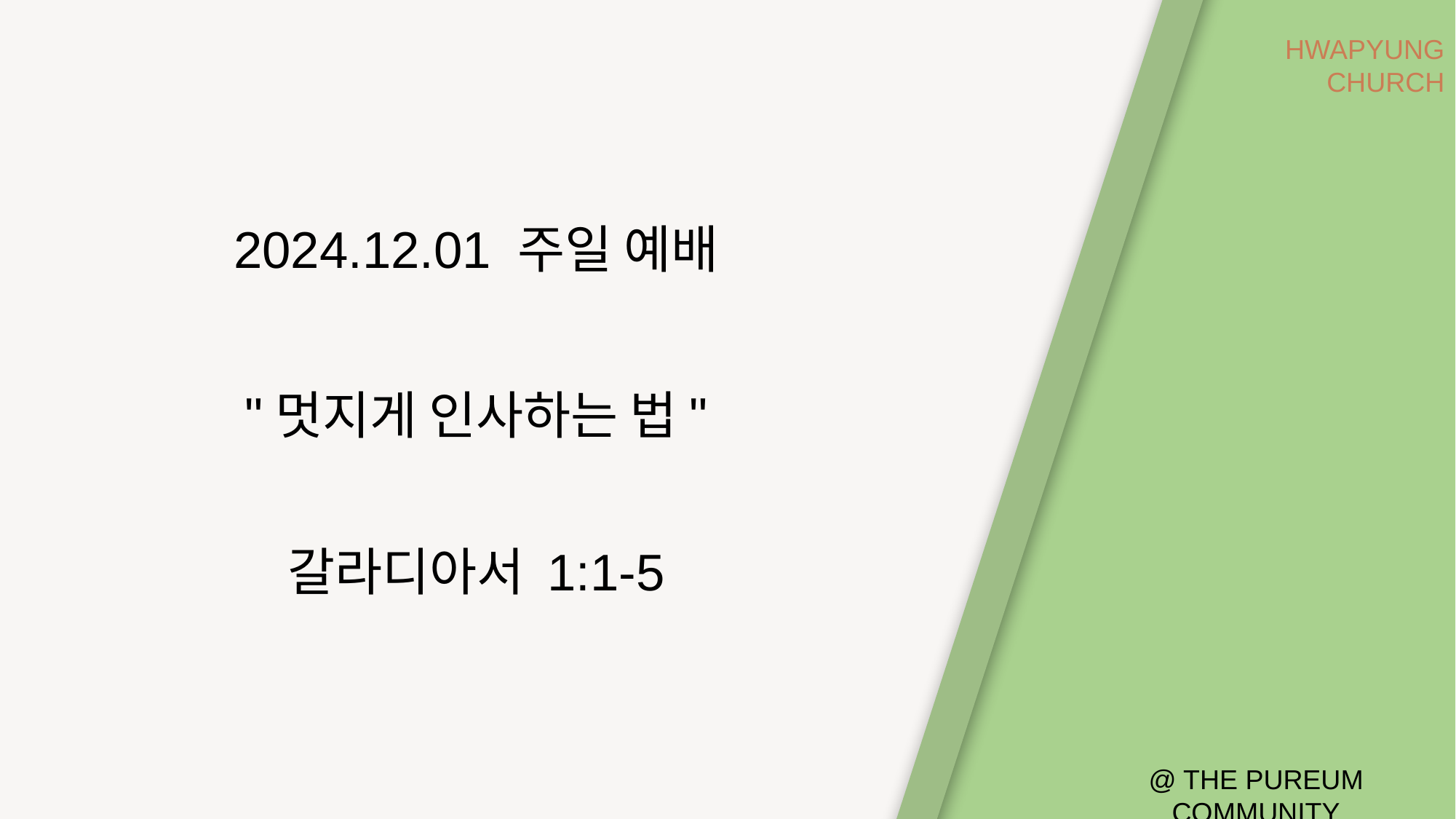

2024.12.01 주일 예배
"멋지게 인사하는 법"
갈라디아서 1:1-5